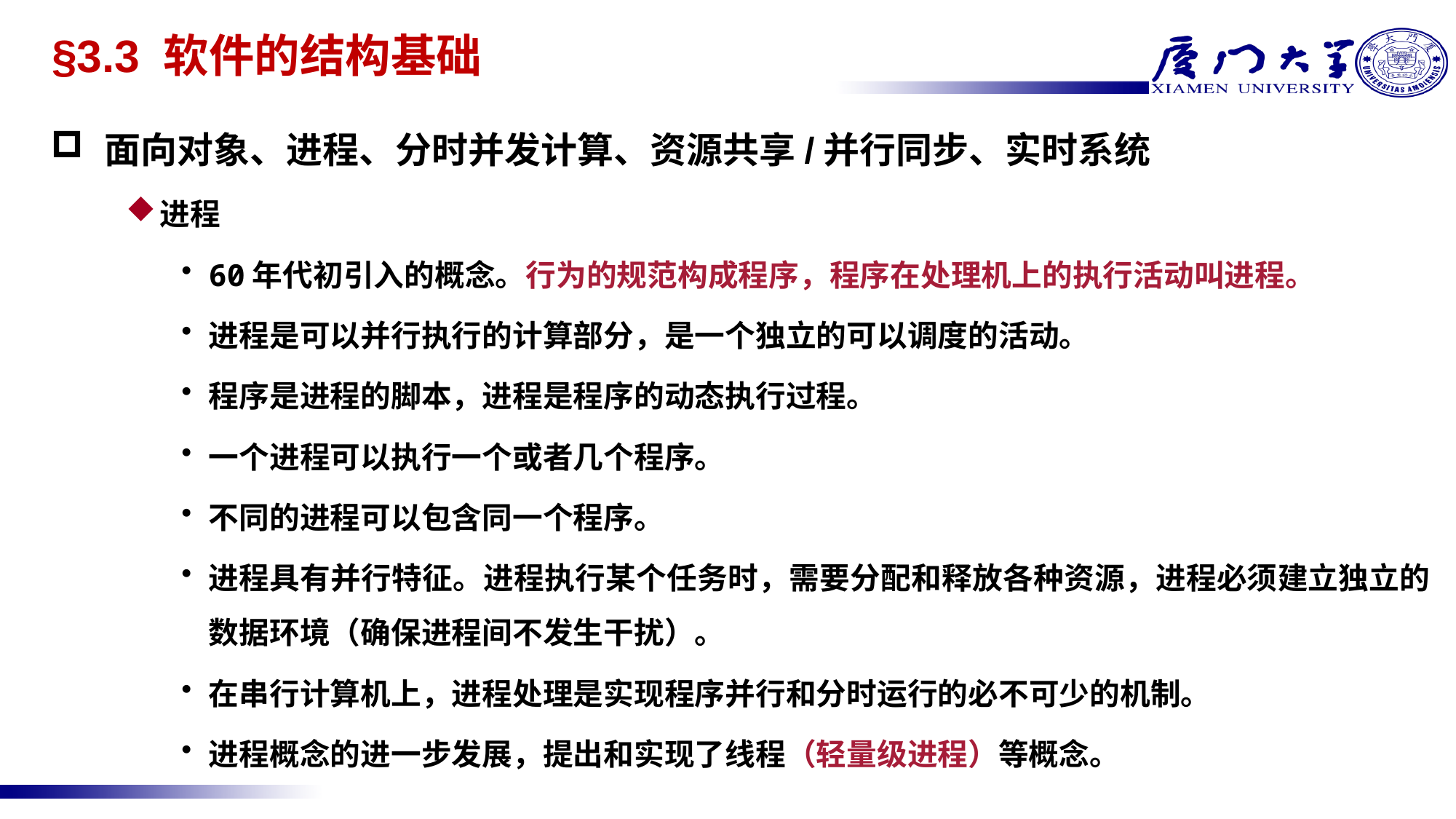

§3.3 软件的结构基础
面向对象、进程、分时并发计算、资源共享/并行同步、实时系统
进程
60年代初引入的概念。行为的规范构成程序，程序在处理机上的执行活动叫进程。
进程是可以并行执行的计算部分，是一个独立的可以调度的活动。
程序是进程的脚本，进程是程序的动态执行过程。
一个进程可以执行一个或者几个程序。
不同的进程可以包含同一个程序。
进程具有并行特征。进程执行某个任务时，需要分配和释放各种资源，进程必须建立独立的数据环境（确保进程间不发生干扰）。
在串行计算机上，进程处理是实现程序并行和分时运行的必不可少的机制。
进程概念的进一步发展，提出和实现了线程（轻量级进程）等概念。